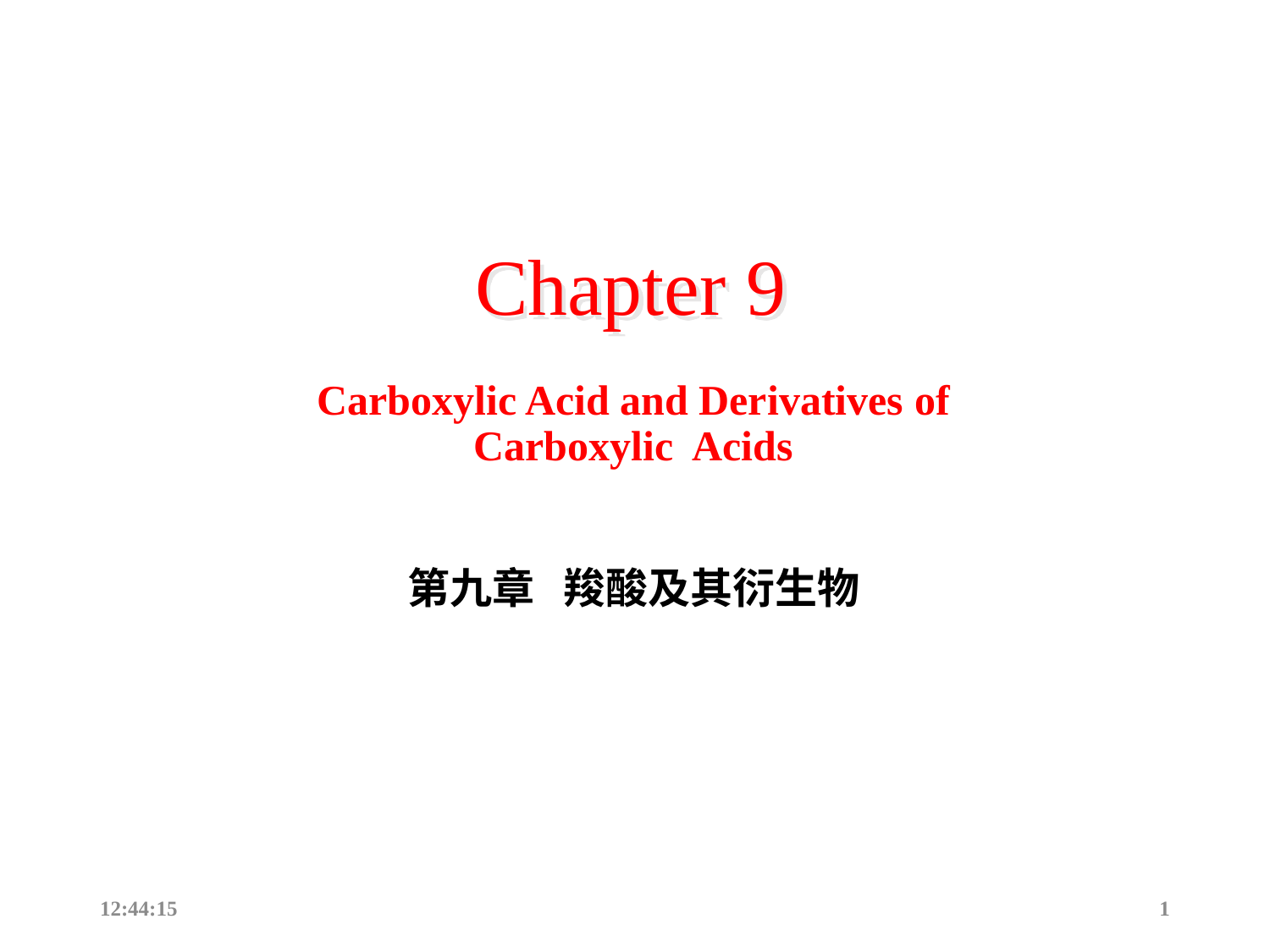

# Chapter 9
Carboxylic Acid and Derivatives of Carboxylic  Acids

第九章   羧酸及其衍生物
12:44:15
1